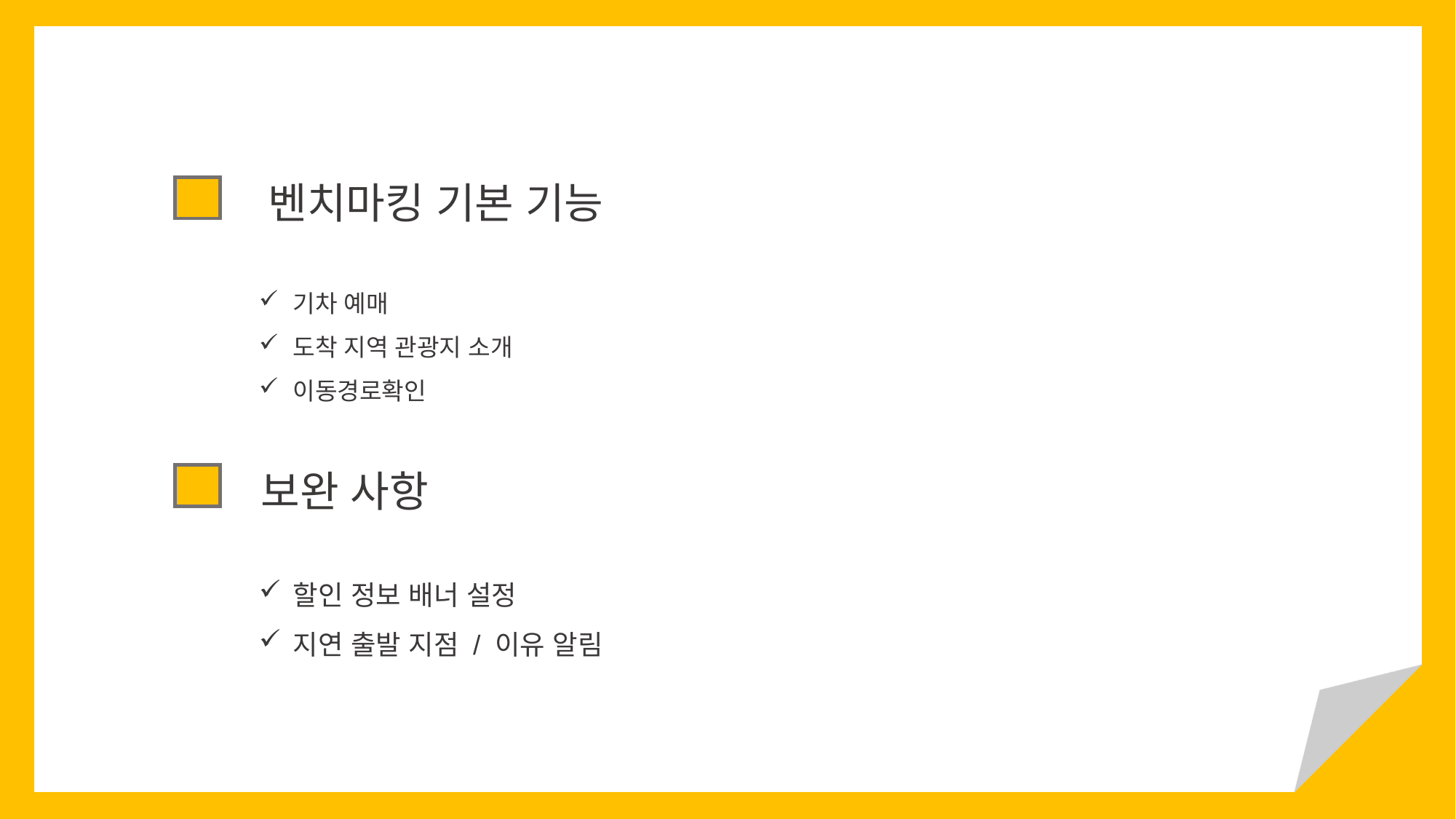

벤치마킹 기본 기능

기차 예매
도착 지역 관광지 소개
이동경로확인
보완 사항

할인 정보 배너 설정
지연 출발 지점 / 이유 알림